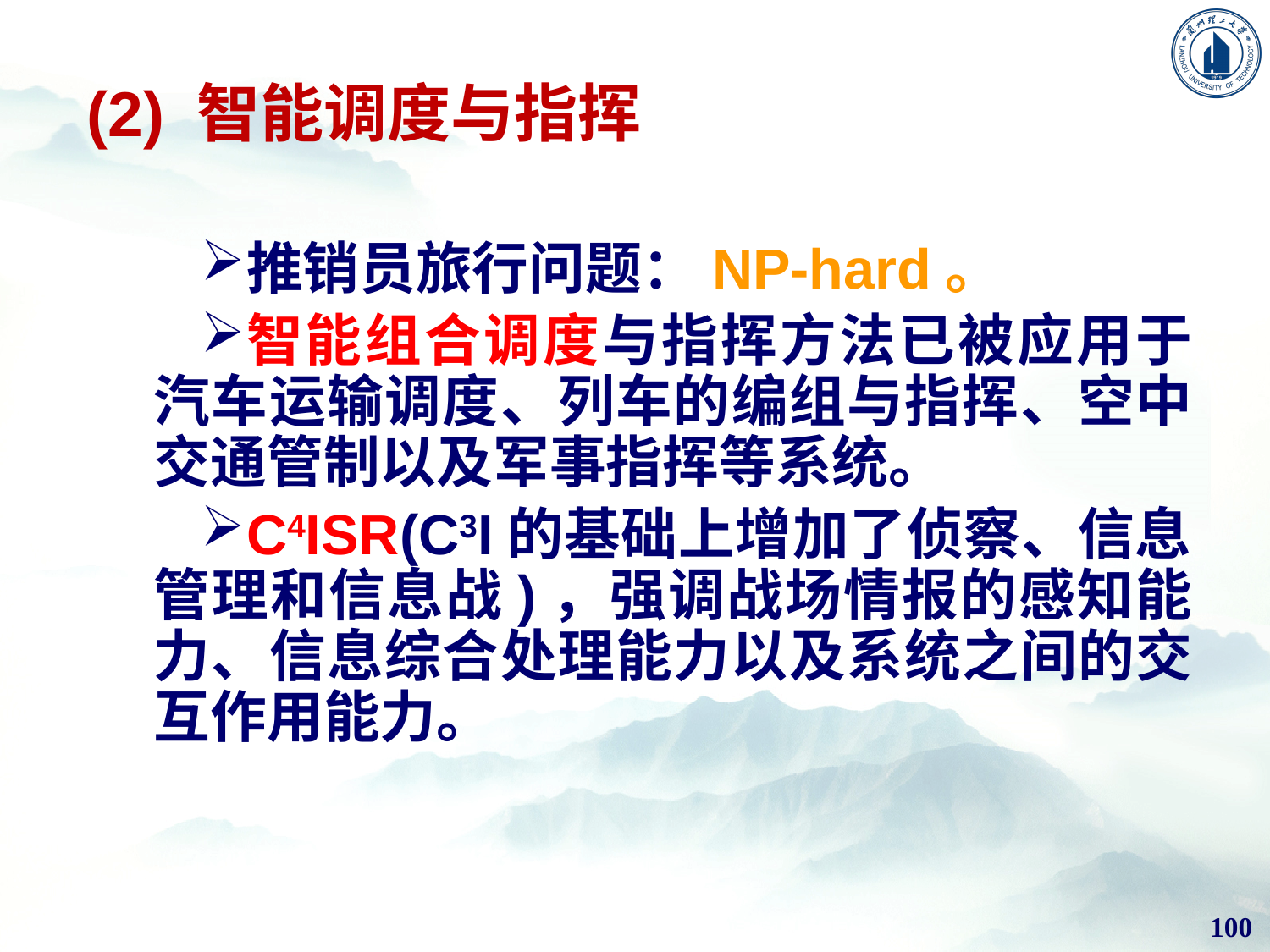

# (2) 智能调度与指挥
推销员旅行问题：NP-hard。
智能组合调度与指挥方法已被应用于汽车运输调度、列车的编组与指挥、空中交通管制以及军事指挥等系统。
C4ISR(C3I的基础上增加了侦察、信息管理和信息战)，强调战场情报的感知能力、信息综合处理能力以及系统之间的交互作用能力。

100